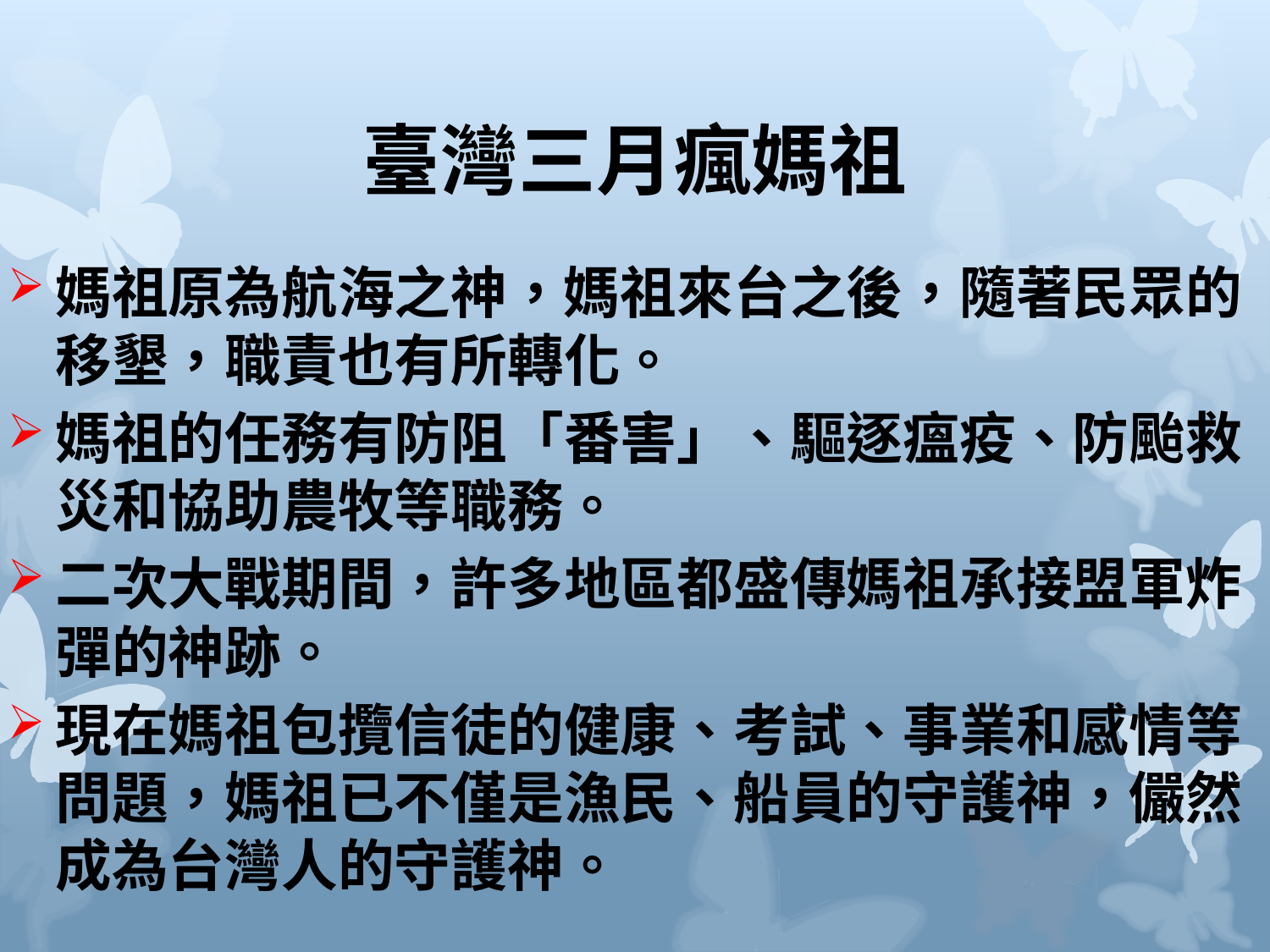

# 臺灣三月瘋媽祖
媽祖原為航海之神，媽祖來台之後，隨著民眾的移墾，職責也有所轉化。
媽祖的任務有防阻「番害」、驅逐瘟疫、防颱救災和協助農牧等職務。
二次大戰期間，許多地區都盛傳媽祖承接盟軍炸彈的神跡。
現在媽祖包攬信徒的健康、考試、事業和感情等問題，媽祖已不僅是漁民、船員的守護神，儼然成為台灣人的守護神。